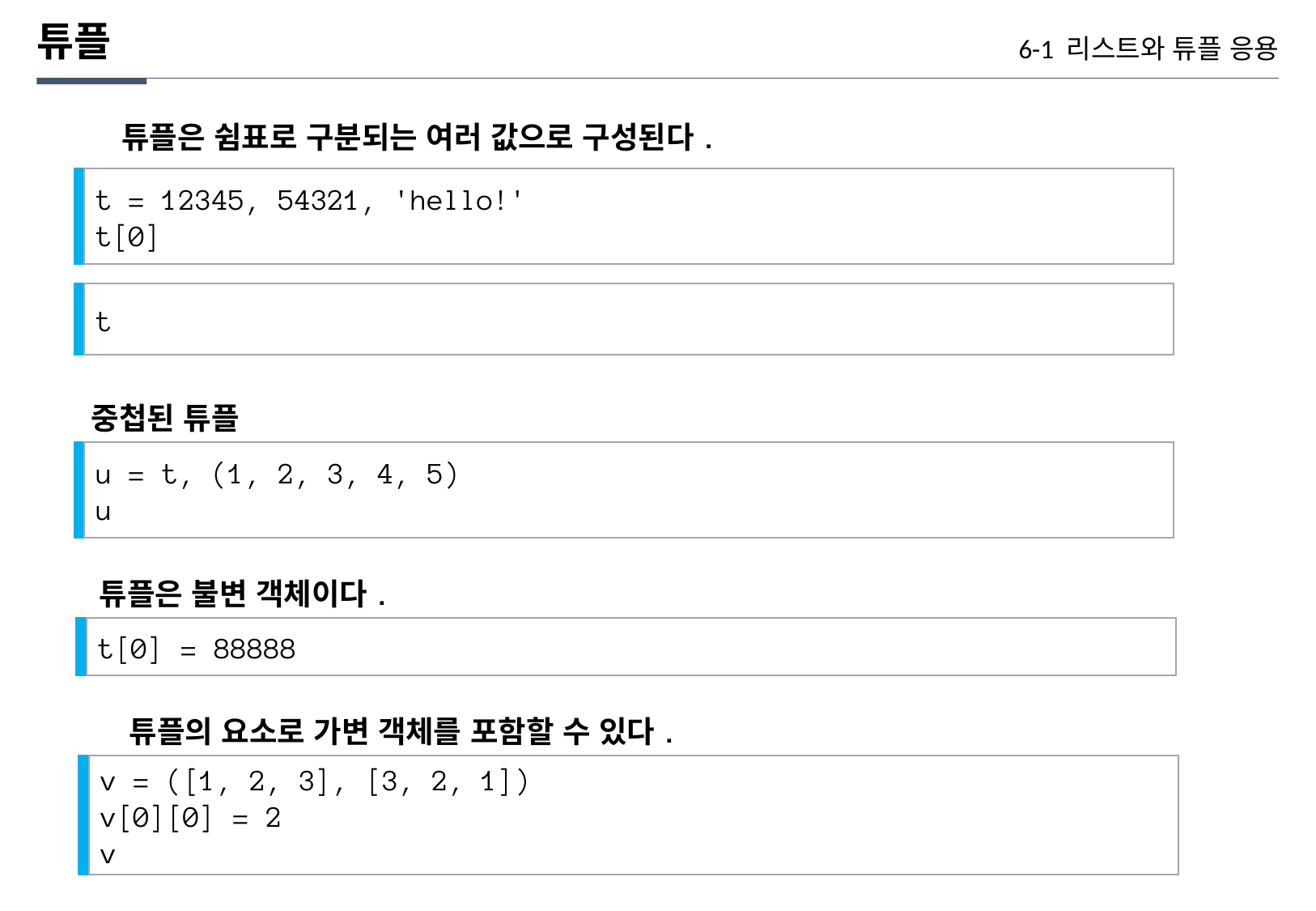

튜플
6-1 리스트와 튜플 응용
튜플은 쉼표로 구분되는 여러 값으로 구성된다.

t = 12345, 54321, 'hello!'
t[0]

t
중첩된 튜플

u = t, (1, 2, 3, 4, 5)
u
튜플은 불변 객체이다.

t[0] = 88888
튜플의 요소로 가변 객체를 포함할 수 있다.

v = ([1, 2, 3], [3, 2, 1])
v[0][0] = 2
v